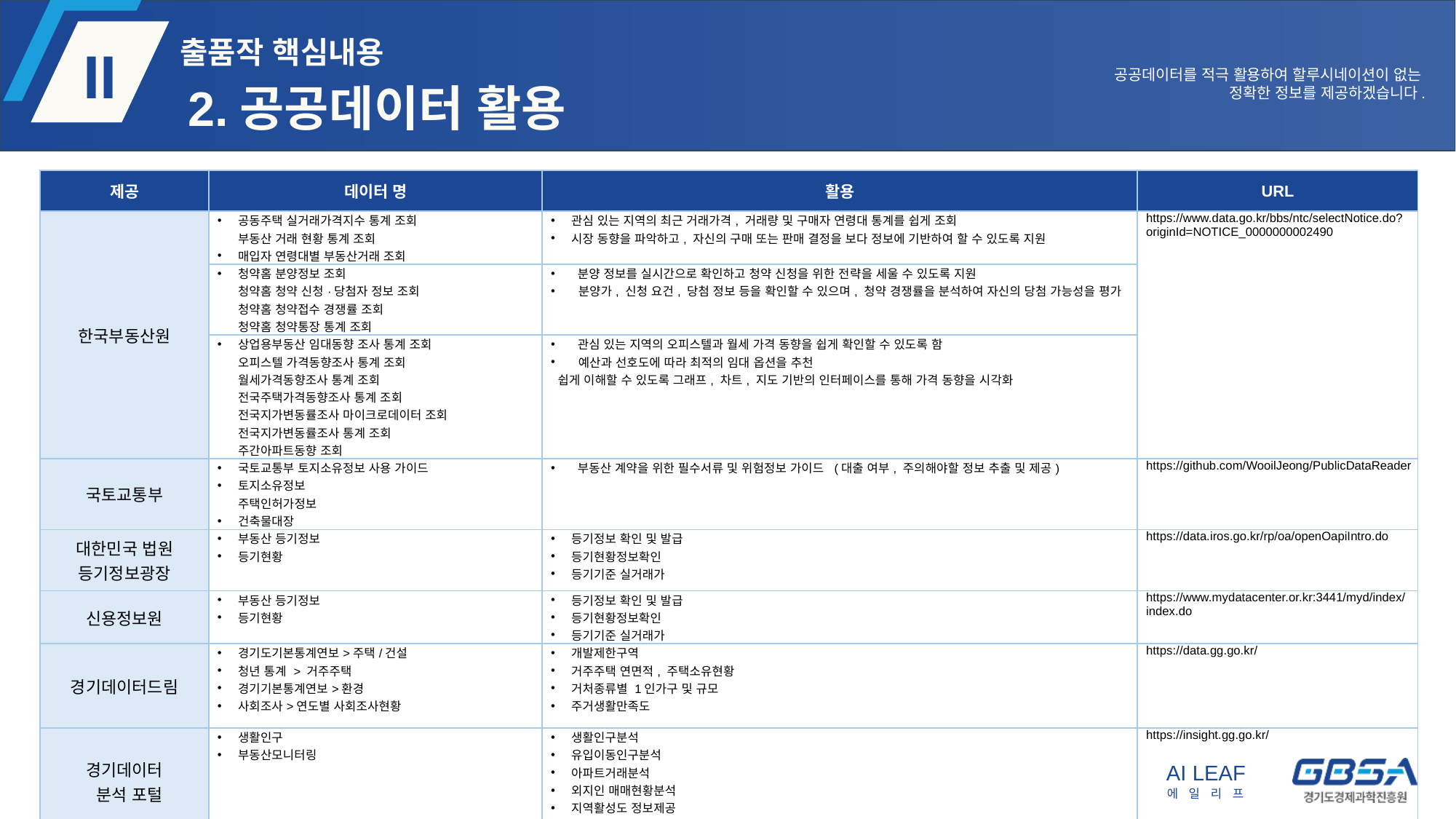

공공데이터를 적극 활용하여 할루시네이션이 없는
정확한 정보를 제공하겠습니다.
# 2.공공데이터 활용
| 제공 | 데이터 명 | 활용 | URL |
| --- | --- | --- | --- |
| 한국부동산원 | 공동주택 실거래가격지수 통계 조회 부동산 거래 현황 통계 조회 매입자 연령대별 부동산거래 조회 | 관심 있는 지역의 최근 거래가격, 거래량 및 구매자 연령대 통계를 쉽게 조회 시장 동향을 파악하고, 자신의 구매 또는 판매 결정을 보다 정보에 기반하여 할 수 있도록 지원 | https://www.data.go.kr/bbs/ntc/selectNotice.do?originId=NOTICE\_0000000002490 |
|  | 청약홈 분양정보 조회 청약홈 청약 신청·당첨자 정보 조회 청약홈 청약접수 경쟁률 조회 청약홈 청약통장 통계 조회 | 분양 정보를 실시간으로 확인하고 청약 신청을 위한 전략을 세울 수 있도록 지원 분양가, 신청 요건, 당첨 정보 등을 확인할 수 있으며, 청약 경쟁률을 분석하여 자신의 당첨 가능성을 평가 |  |
|  | 상업용부동산 임대동향 조사 통계 조회 오피스텔 가격동향조사 통계 조회 월세가격동향조사 통계 조회 전국주택가격동향조사 통계 조회 전국지가변동률조사 마이크로데이터 조회 전국지가변동률조사 통계 조회 주간아파트동향 조회 | 관심 있는 지역의 오피스텔과 월세 가격 동향을 쉽게 확인할 수 있도록 함 예산과 선호도에 따라 최적의 임대 옵션을 추천 쉽게 이해할 수 있도록 그래프, 차트, 지도 기반의 인터페이스를 통해 가격 동향을 시각화 |  |
| 국토교통부 | 국토교통부 토지소유정보 사용 가이드 토지소유정보 주택인허가정보 건축물대장 | 부동산 계약을 위한 필수서류 및 위험정보 가이드 (대출 여부, 주의해야할 정보 추출 및 제공) | https://github.com/WooilJeong/PublicDataReader |
| 대한민국 법원 등기정보광장 | 부동산 등기정보 등기현황 | 등기정보 확인 및 발급 등기현황정보확인 등기기준 실거래가 | https://data.iros.go.kr/rp/oa/openOapiIntro.do |
| 신용정보원 | 부동산 등기정보 등기현황 | 등기정보 확인 및 발급 등기현황정보확인 등기기준 실거래가 | https://www.mydatacenter.or.kr:3441/myd/index/index.do |
| 경기데이터드림 | 경기도기본통계연보>주택/건설 청년 통계 > 거주주택 경기기본통계연보>환경 사회조사>연도별 사회조사현황 | 개발제한구역 거주주택 연면적, 주택소유현황 거처종류별 1인가구 및 규모 주거생활만족도 | https://data.gg.go.kr/ |
| 경기데이터 분석 포털 | 생활인구 부동산모니터링 | 생활인구분석 유입이동인구분석 아파트거래분석 외지인 매매현황분석 지역활성도 정보제공 유동인구 및 매출현황 | https://insight.gg.go.kr/ |